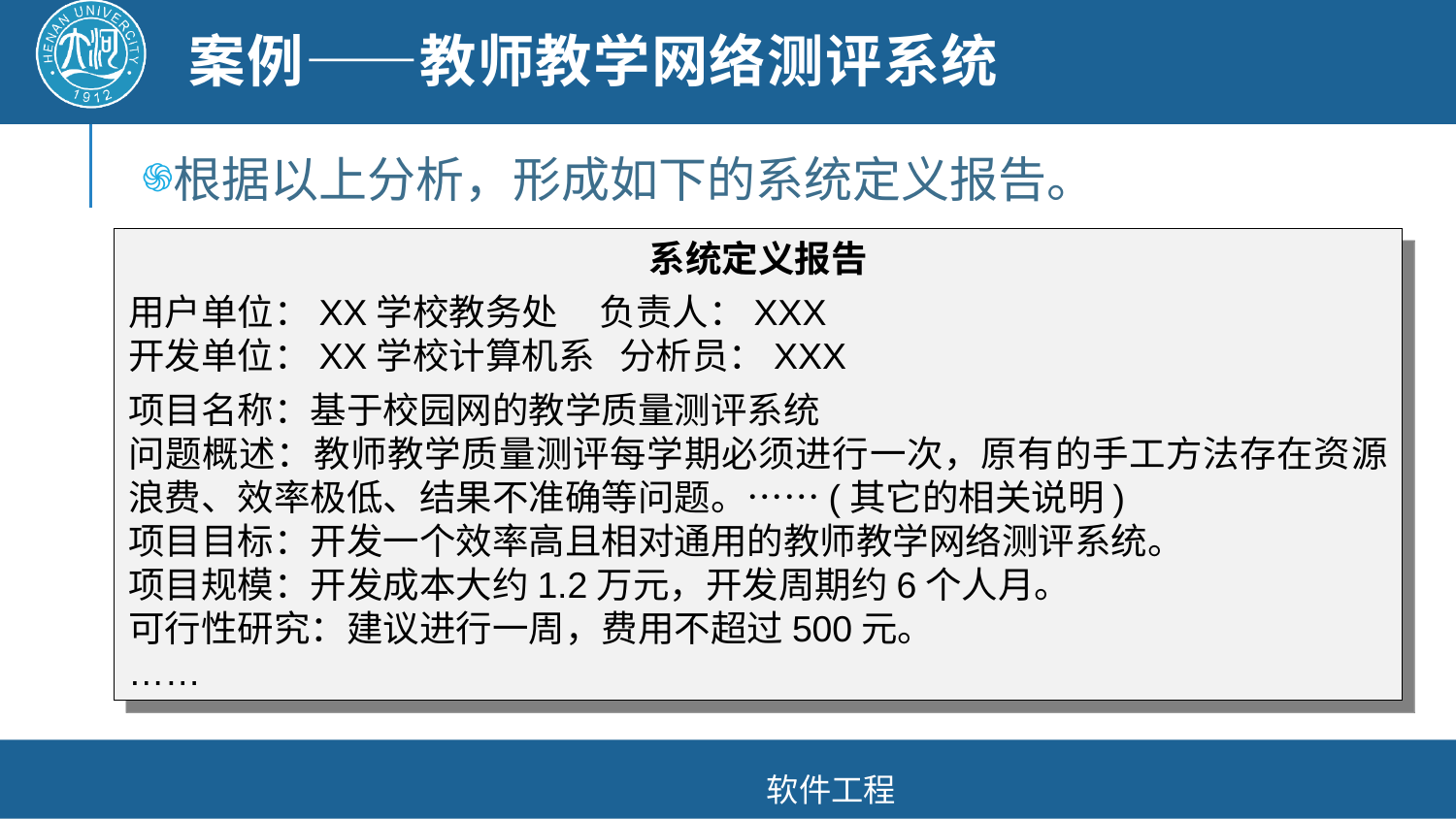

# 案例——教师教学网络测评系统
根据以上分析，形成如下的系统定义报告。
系统定义报告
用户单位：XX学校教务处     负责人：XXX
开发单位：XX学校计算机系   分析员：XXX
项目名称：基于校园网的教学质量测评系统
问题概述：教师教学质量测评每学期必须进行一次，原有的手工方法存在资源浪费、效率极低、结果不准确等问题。……(其它的相关说明)
项目目标：开发一个效率高且相对通用的教师教学网络测评系统。
项目规模：开发成本大约1.2万元，开发周期约6个人月。
可行性研究：建议进行一周，费用不超过500元。
……

软件工程
23